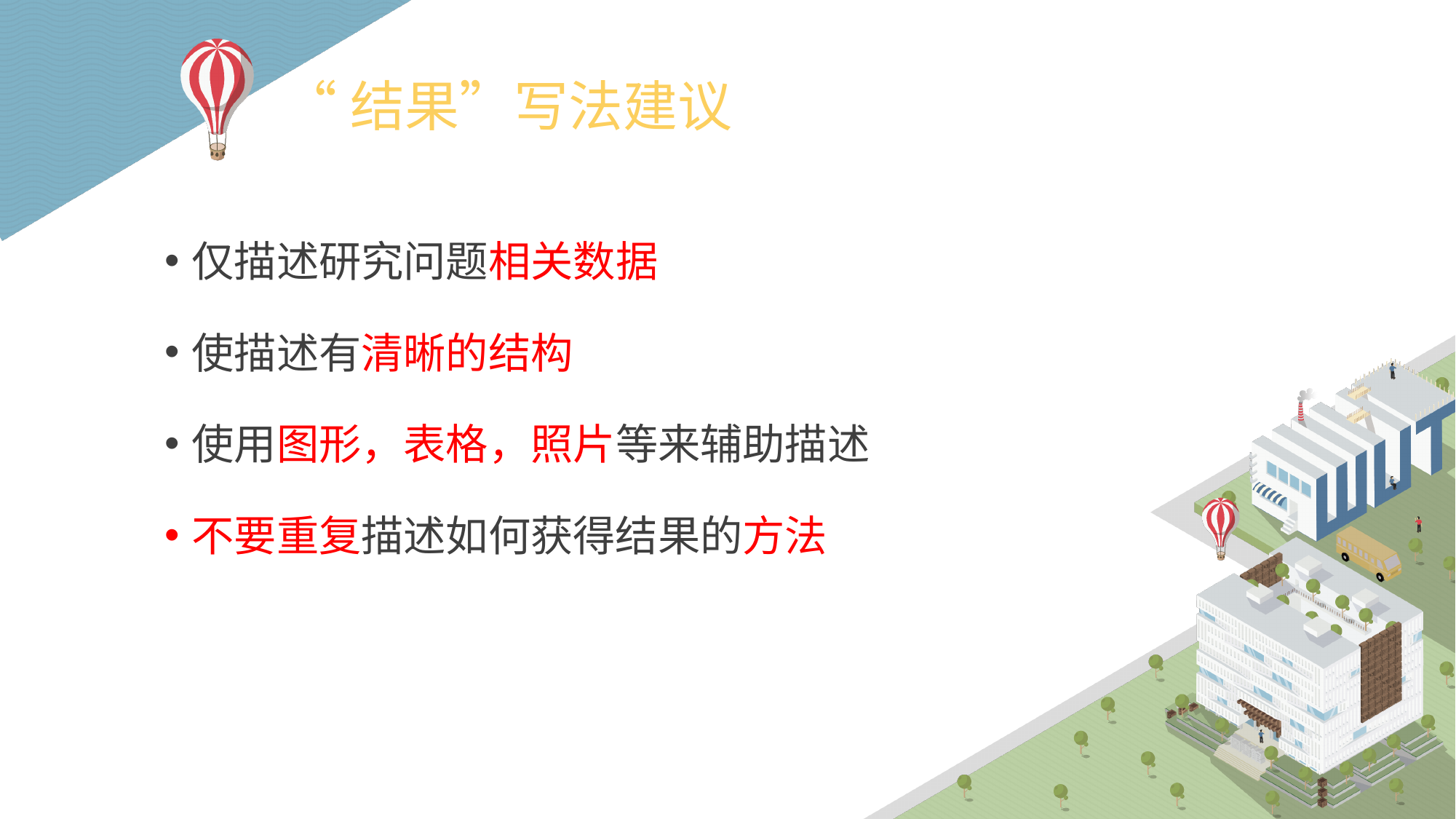

# “结果”写法建议
仅描述研究问题相关数据
使描述有清晰的结构
使用图形，表格，照片等来辅助描述
不要重复描述如何获得结果的方法